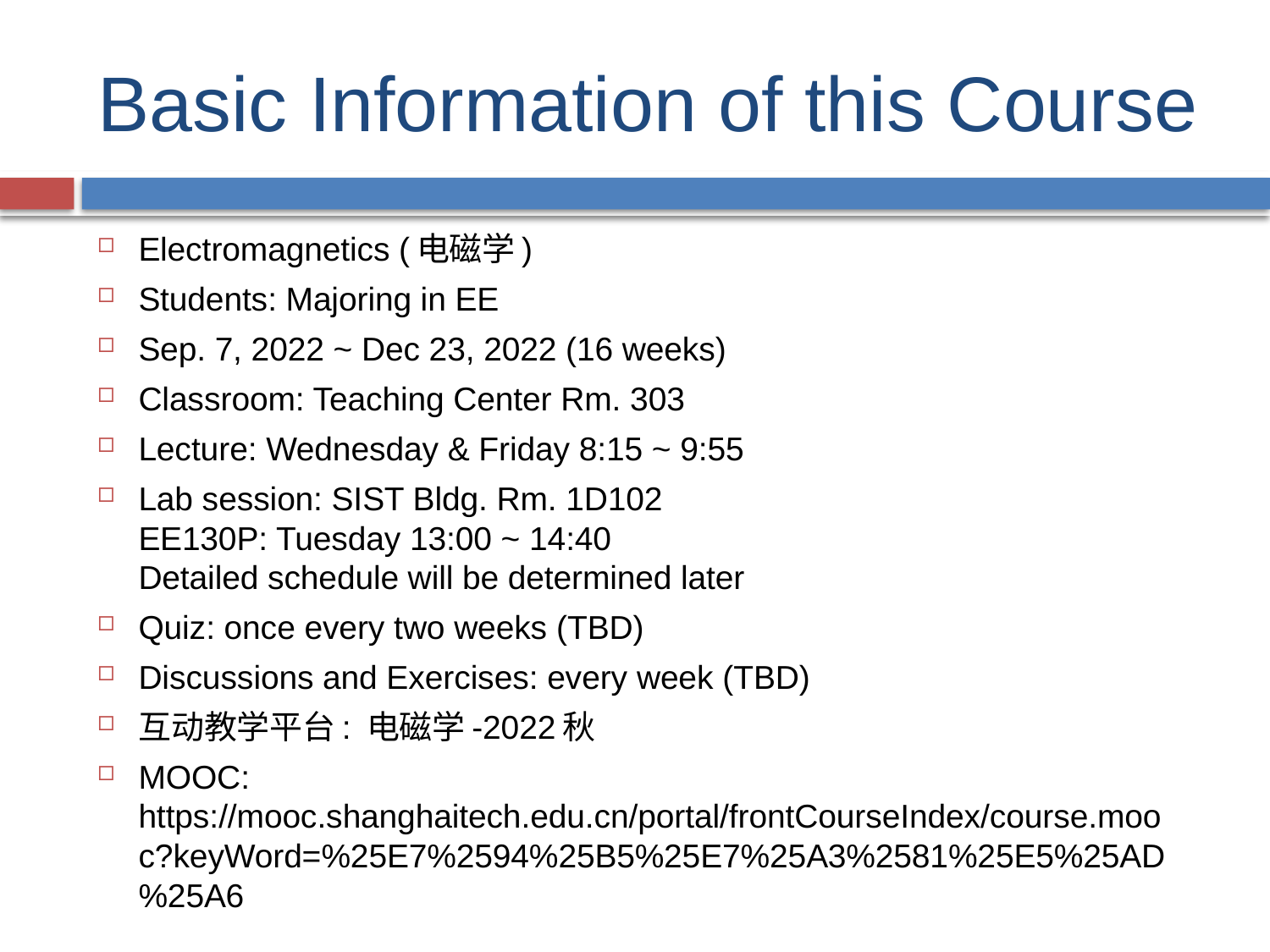

# Basic Information of this Course
Electromagnetics (电磁学)
Students: Majoring in EE
Sep. 7, 2022 ~ Dec 23, 2022 (16 weeks)
Classroom: Teaching Center Rm. 303
Lecture: Wednesday & Friday 8:15 ~ 9:55
Lab session: SIST Bldg. Rm. 1D102
EE130P: Tuesday 13:00 ~ 14:40
Detailed schedule will be determined later
Quiz: once every two weeks (TBD)
Discussions and Exercises: every week (TBD)
互动教学平台: 电磁学-2022秋
MOOC: https://mooc.shanghaitech.edu.cn/portal/frontCourseIndex/course.mooc?keyWord=%25E7%2594%25B5%25E7%25A3%2581%25E5%25AD%25A6